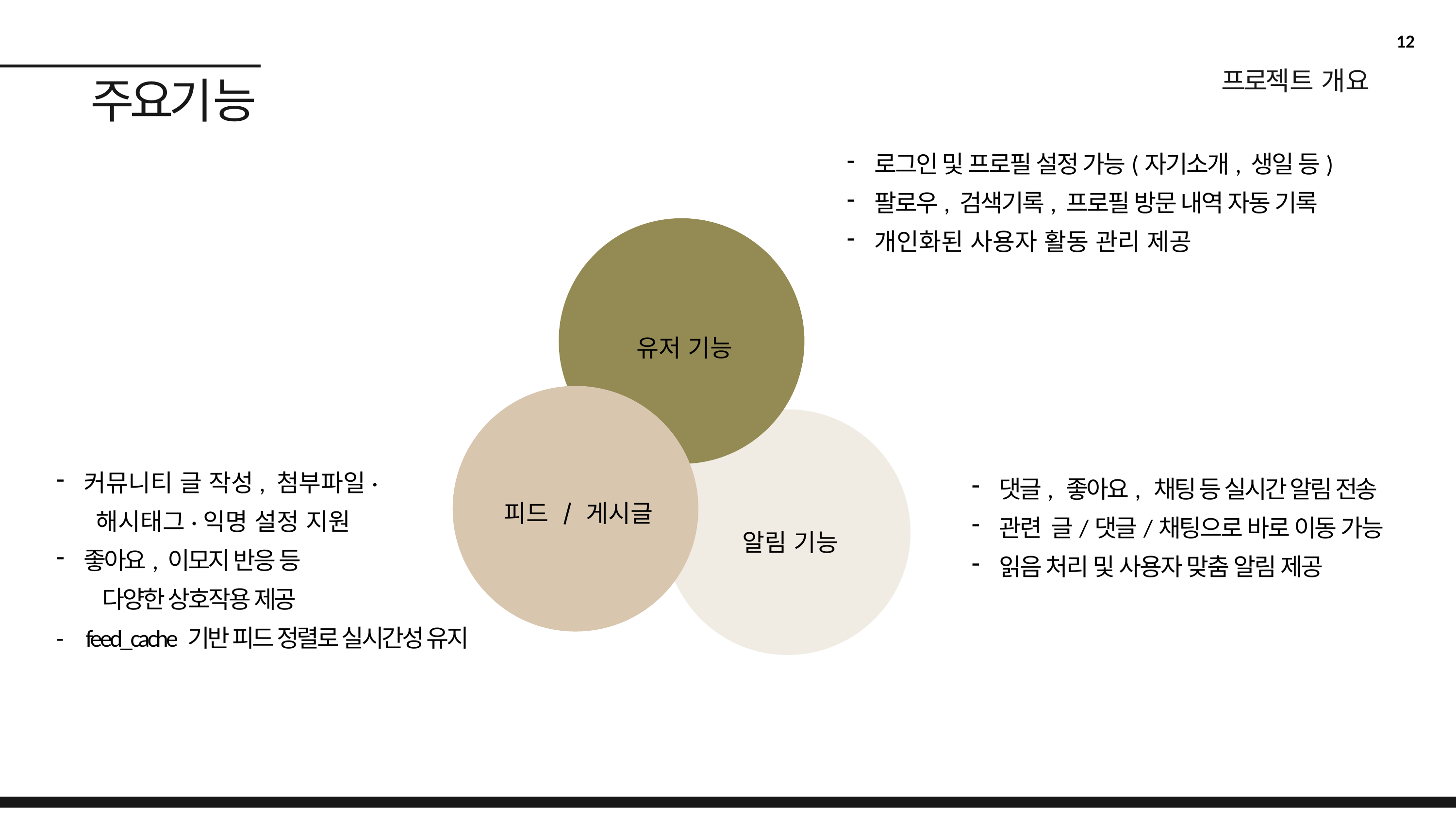

12
프로젝트 개요

# 주요기능
로그인 및 프로필 설정 가능(자기소개, 생일 등)
팔로우, 검색기록, 프로필 방문 내역 자동 기록
개인화된 사용자 활동 관리 제공

유저 기능
커뮤니티 글 작성, 첨부파일·
     해시태그·익명 설정 지원
좋아요, 이모지 반응 등
        다양한 상호작용 제공
-    feed_cache 기반 피드 정렬로 실시간성 유지
댓글,  좋아요,  채팅 등 실시간 알림 전송
관련  글/댓글/채팅으로 바로 이동 가능
읽음 처리 및 사용자 맞춤 알림 제공
피드 / 게시글
알림 기능